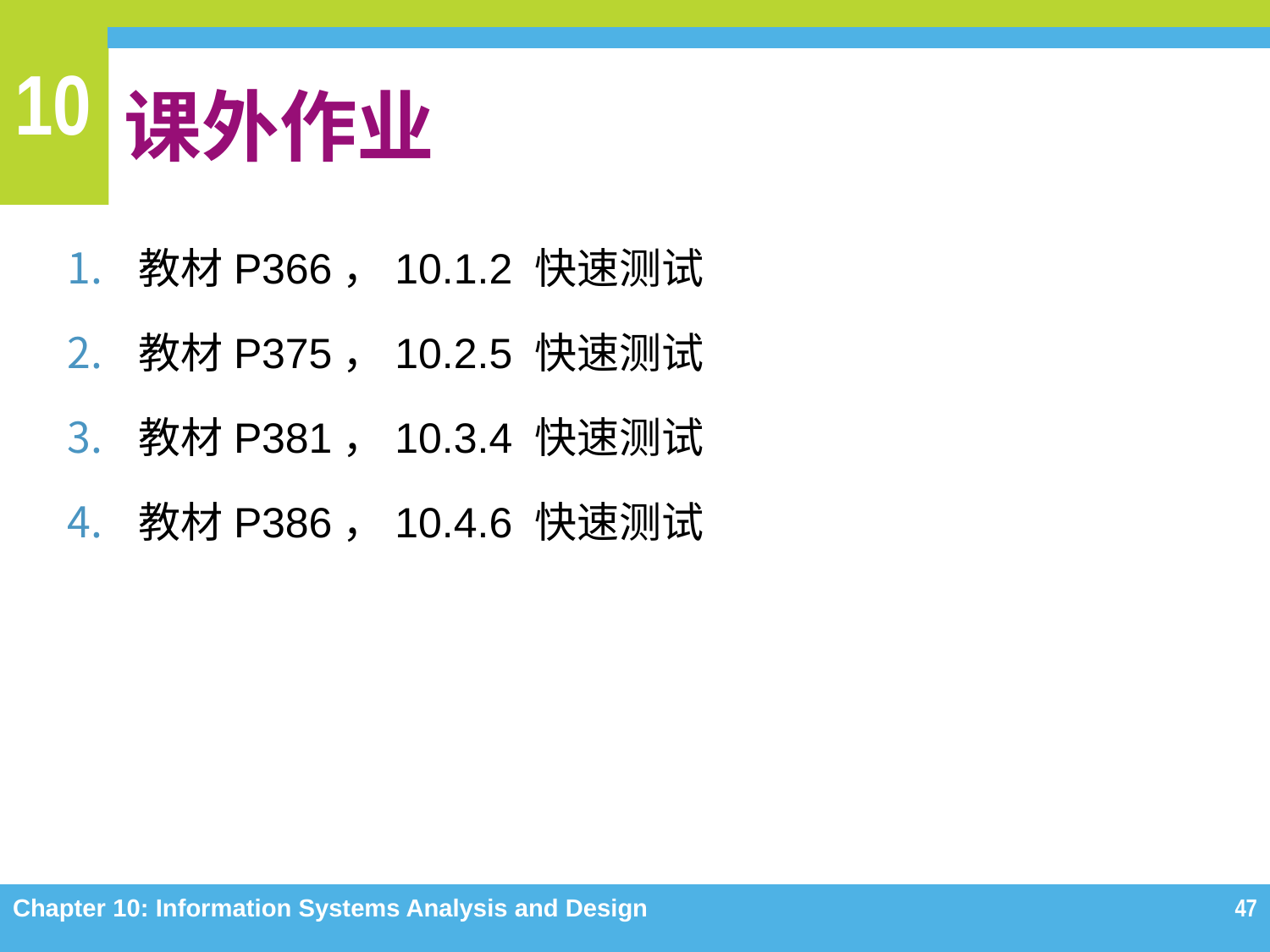

# 课外作业
教材P366，10.1.2 快速测试
教材P375，10.2.5 快速测试
教材P381，10.3.4 快速测试
教材P386，10.4.6 快速测试
Chapter 10: Information Systems Analysis and Design
47